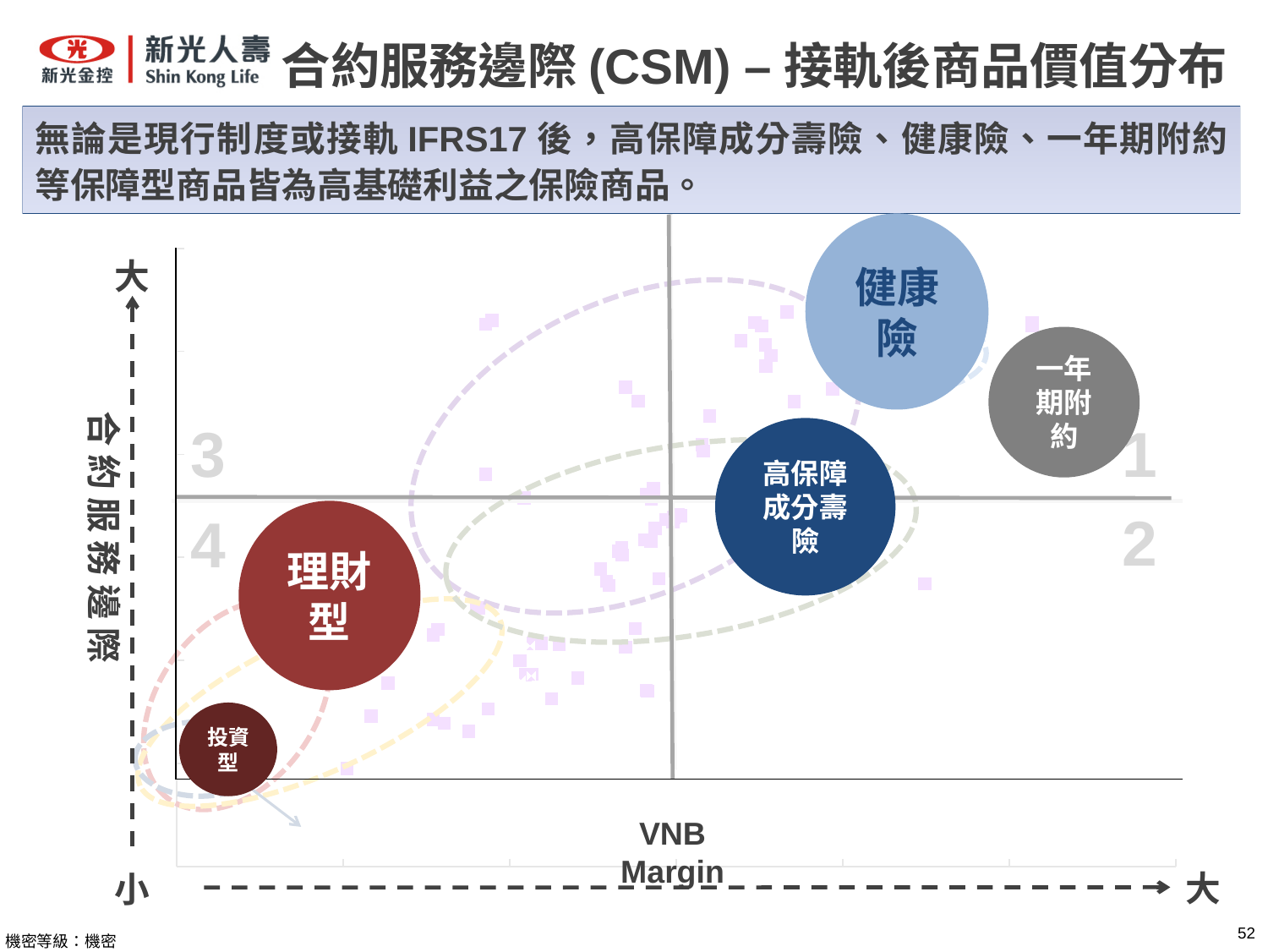

合約服務邊際(CSM) –接軌後商品價值分布
無論是現行制度或接軌IFRS17後，高保障成分壽險、健康險、一年期附約等保障型商品皆為高基礎利益之保險商品。
健康險

### Chart

| Category | 一年期附約 | 利變型 |  | 保障型 | 儲蓄型-台幣 | 儲蓄型-外幣 | 健康型 |
|---|---|---|---|---|---|---|---|

合 約 服 務 邊 際
3
1
2
4
VNB Margin
大
一年期附約
高保障成分壽險
理財型

投資型
大
小